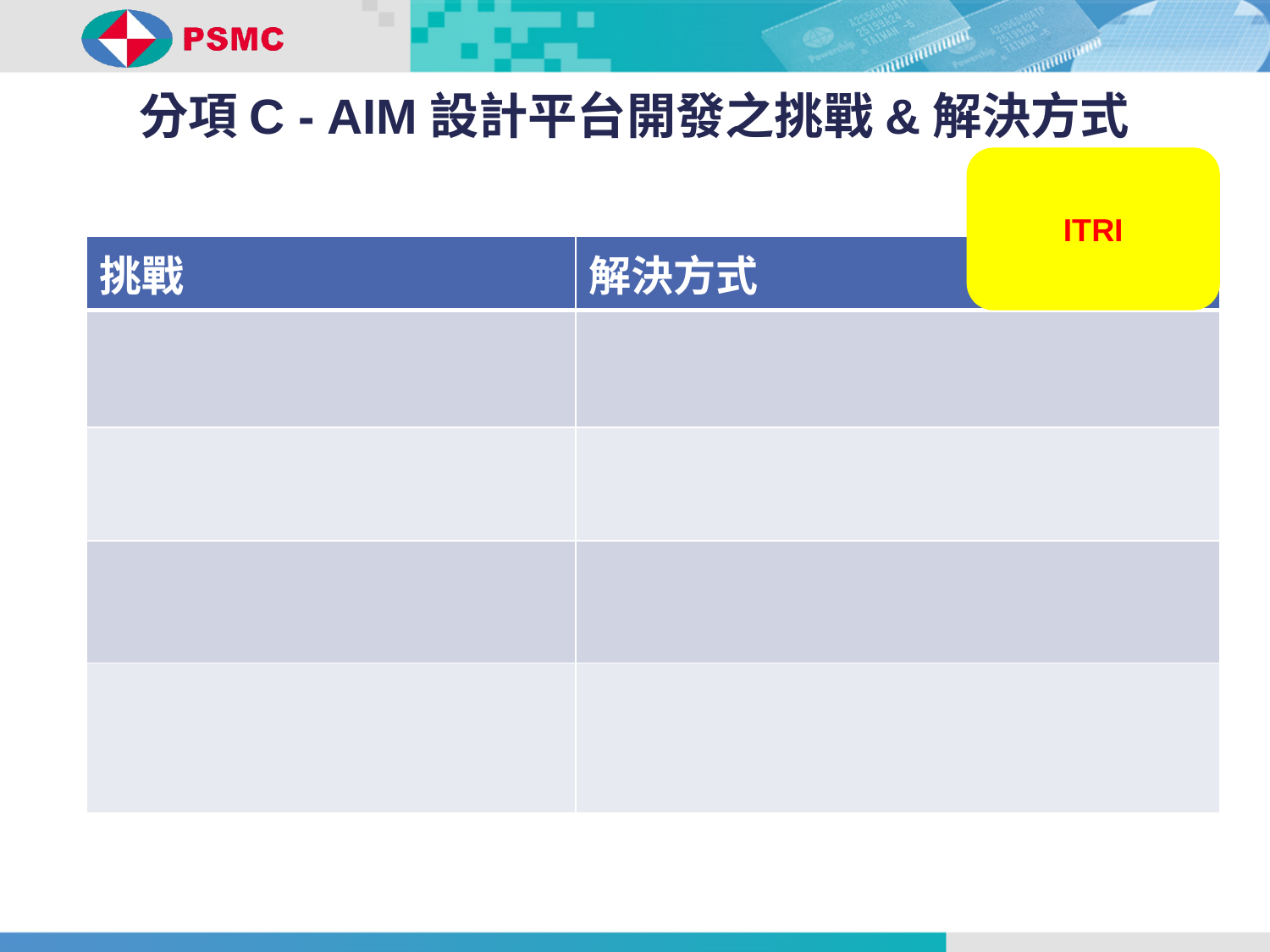

分項C - AIM設計平台開發之挑戰&解決方式

ITRI
| 挑戰 | 解決方式 |
| --- | --- |
|  |  |
|  |  |
|  |  |
|  |  |